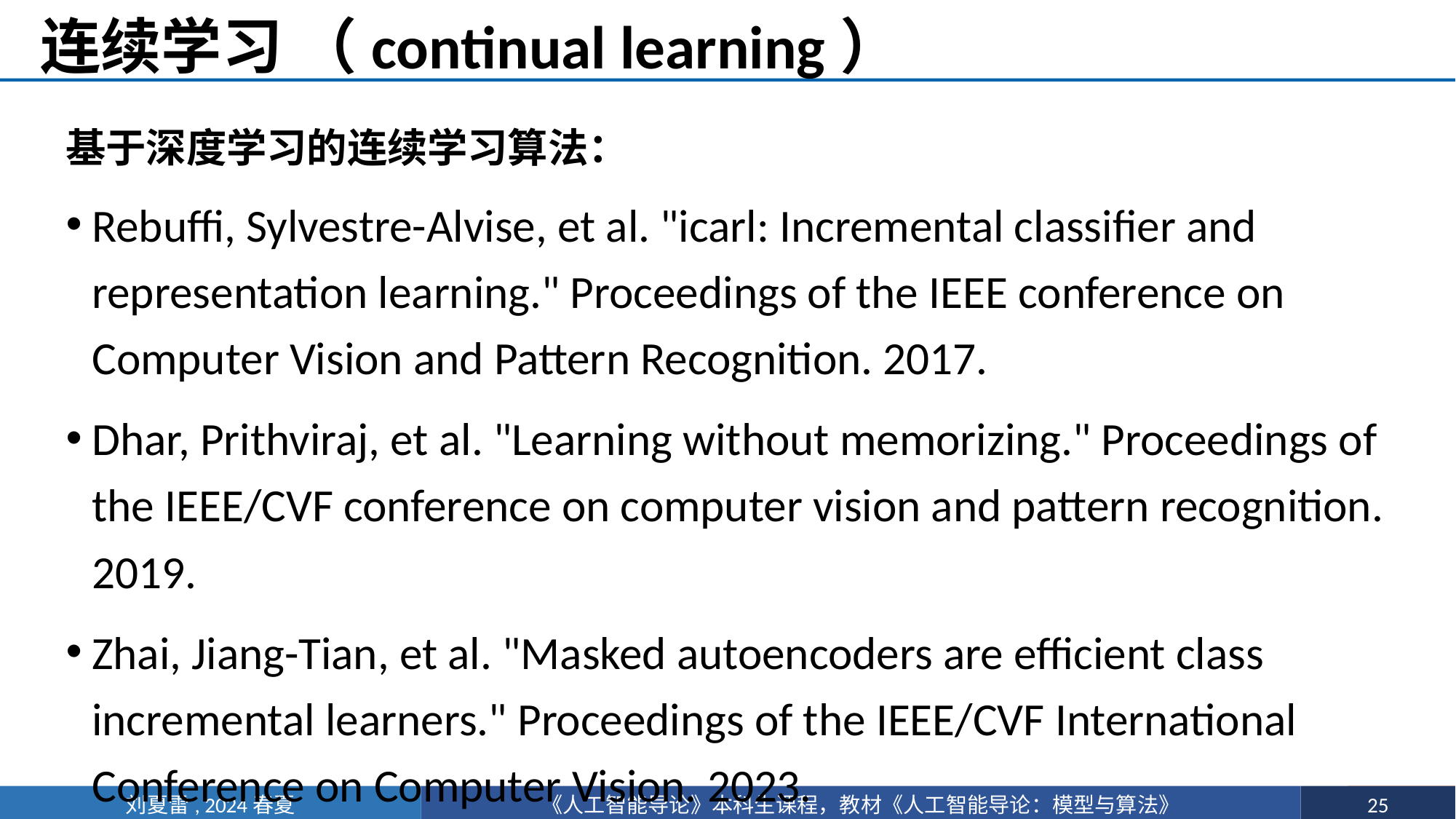

# 连续学习 （continual learning）

基于深度学习的连续学习算法：
Rebuffi, Sylvestre-Alvise, et al. "icarl: Incremental classifier and representation learning." Proceedings of the IEEE conference on Computer Vision and Pattern Recognition. 2017.
Dhar, Prithviraj, et al. "Learning without memorizing." Proceedings of the IEEE/CVF conference on computer vision and pattern recognition. 2019.
Zhai, Jiang-Tian, et al. "Masked autoencoders are efficient class incremental learners." Proceedings of the IEEE/CVF International Conference on Computer Vision. 2023.